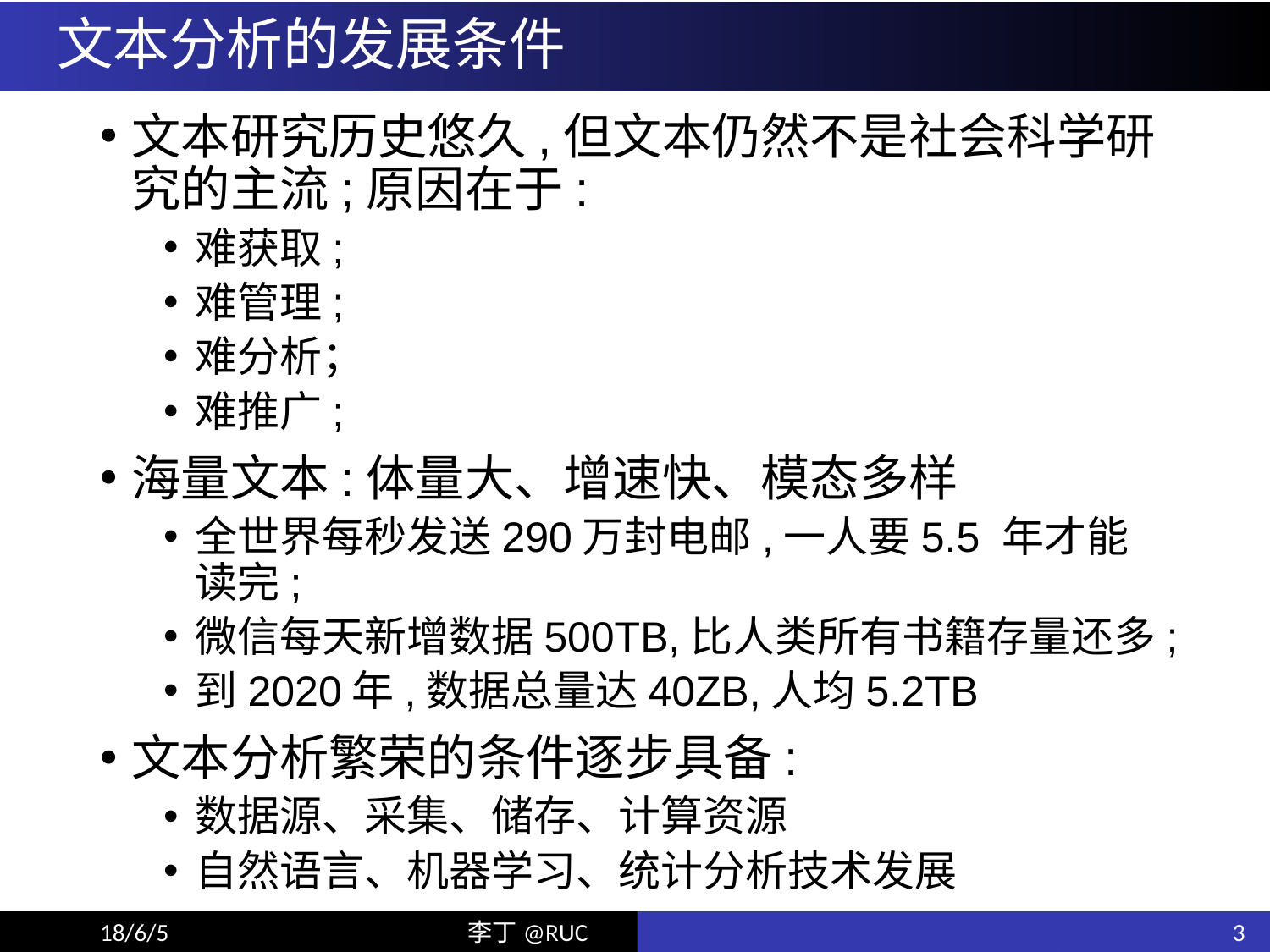

# 文本分析的发展条件
文本研究历史悠久,但文本仍然不是社会科学研究的主流;原因在于:
难获取;
难管理;
难分析；
难推广;
海量文本:体量大、增速快、模态多样
全世界每秒发送290万封电邮,一人要5.5 年才能读完;
微信每天新增数据500TB,比人类所有书籍存量还多;
到2020年,数据总量达40ZB,人均5.2TB
文本分析繁荣的条件逐步具备:
数据源、采集、储存、计算资源
自然语言、机器学习、统计分析技术发展
3
18/6/5
李丁@RUC